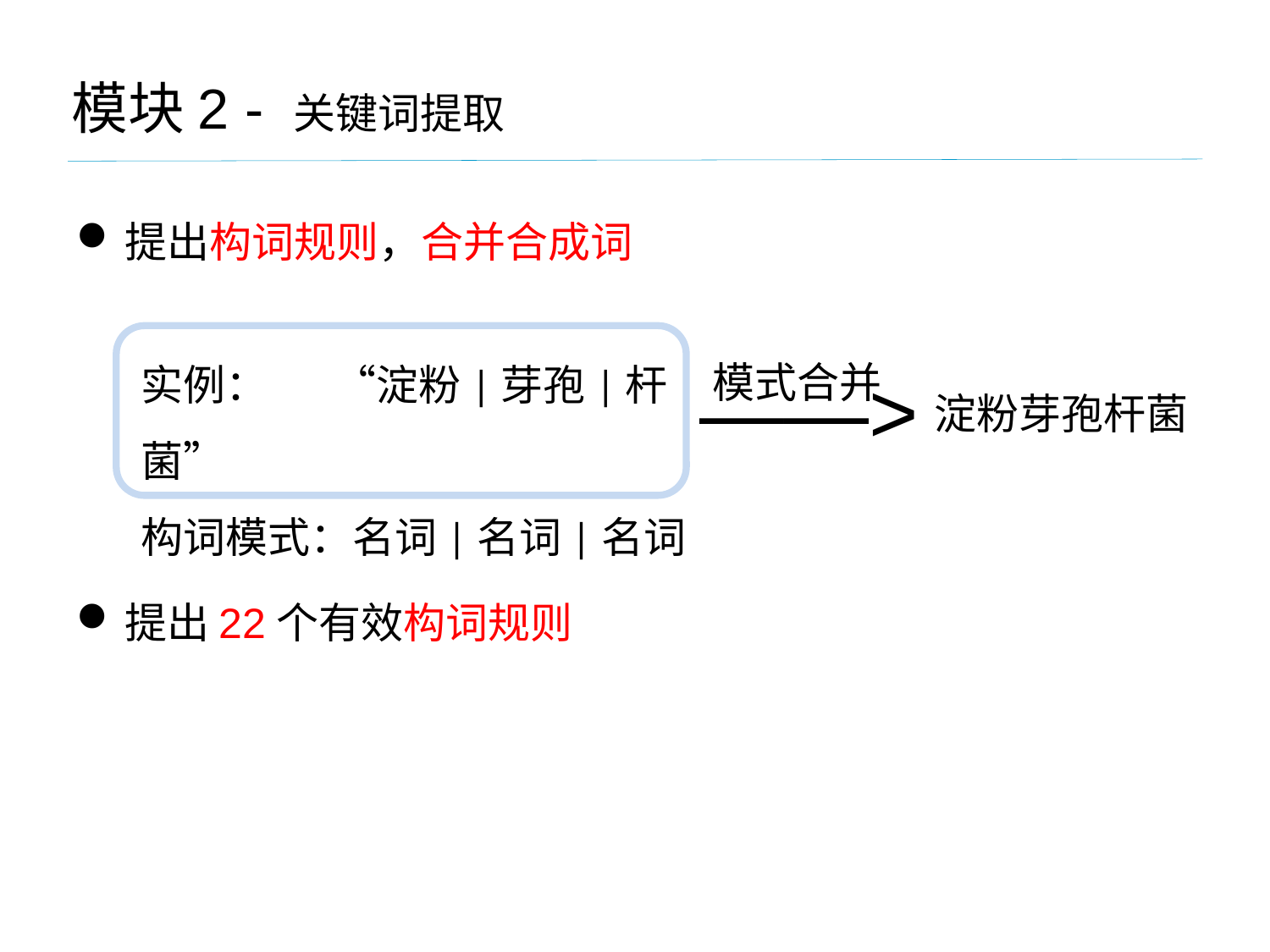

模块2 - 关键词提取

提出构词规则，合并合成词

提出22个有效构词规则

实例：       “淀粉|芽孢|杆菌”
构词模式：名词|名词|名词
模式合并
——>
淀粉芽孢杆菌